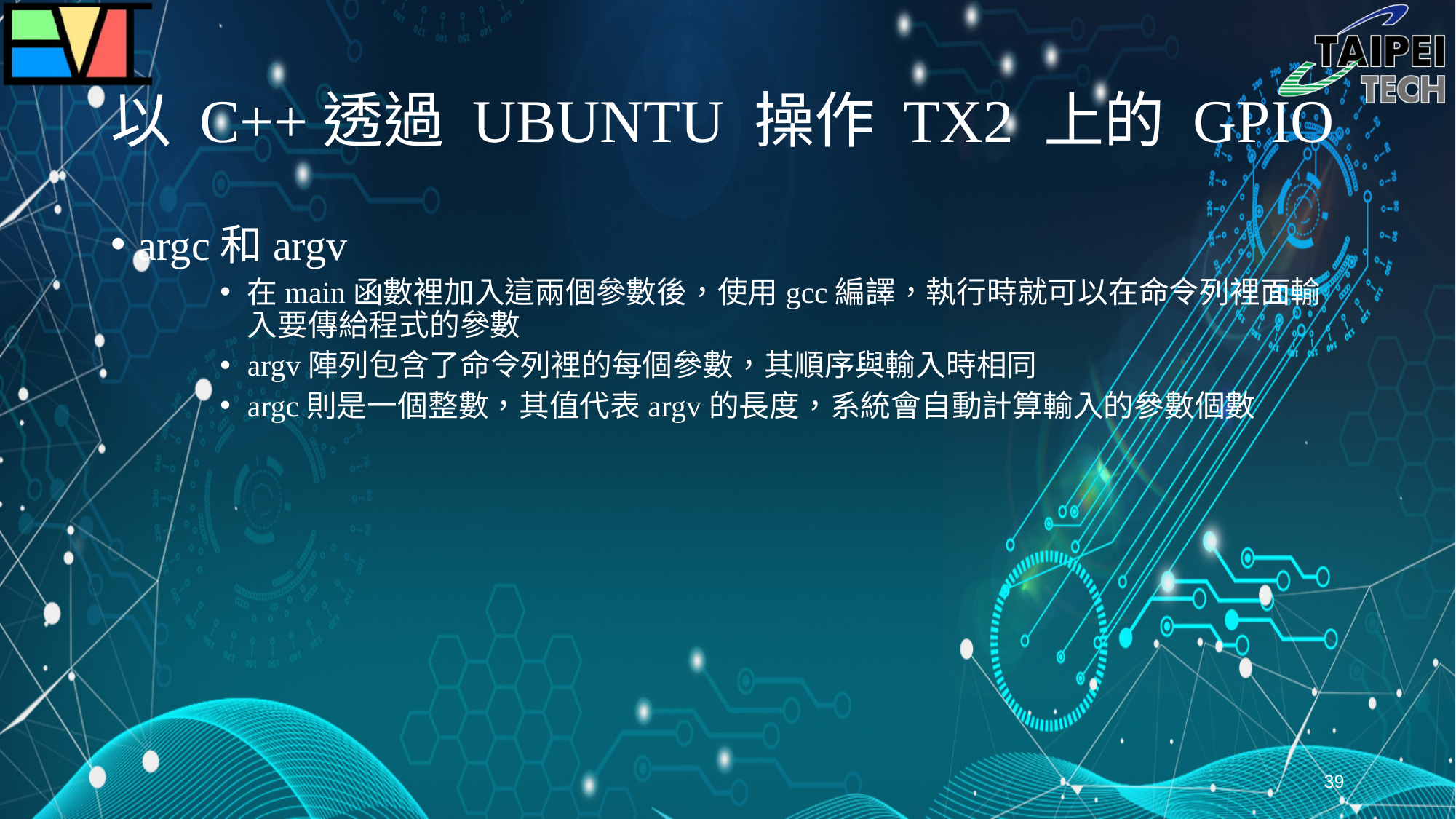

# 以 C++透過 UBUNTU 操作 TX2 上的 GPIO
argc和argv
在main函數裡加入這兩個參數後，使用gcc編譯，執行時就可以在命令列裡面輸入要傳給程式的參數
argv陣列包含了命令列裡的每個參數，其順序與輸入時相同
argc則是一個整數，其值代表argv的長度，系統會自動計算輸入的參數個數

39